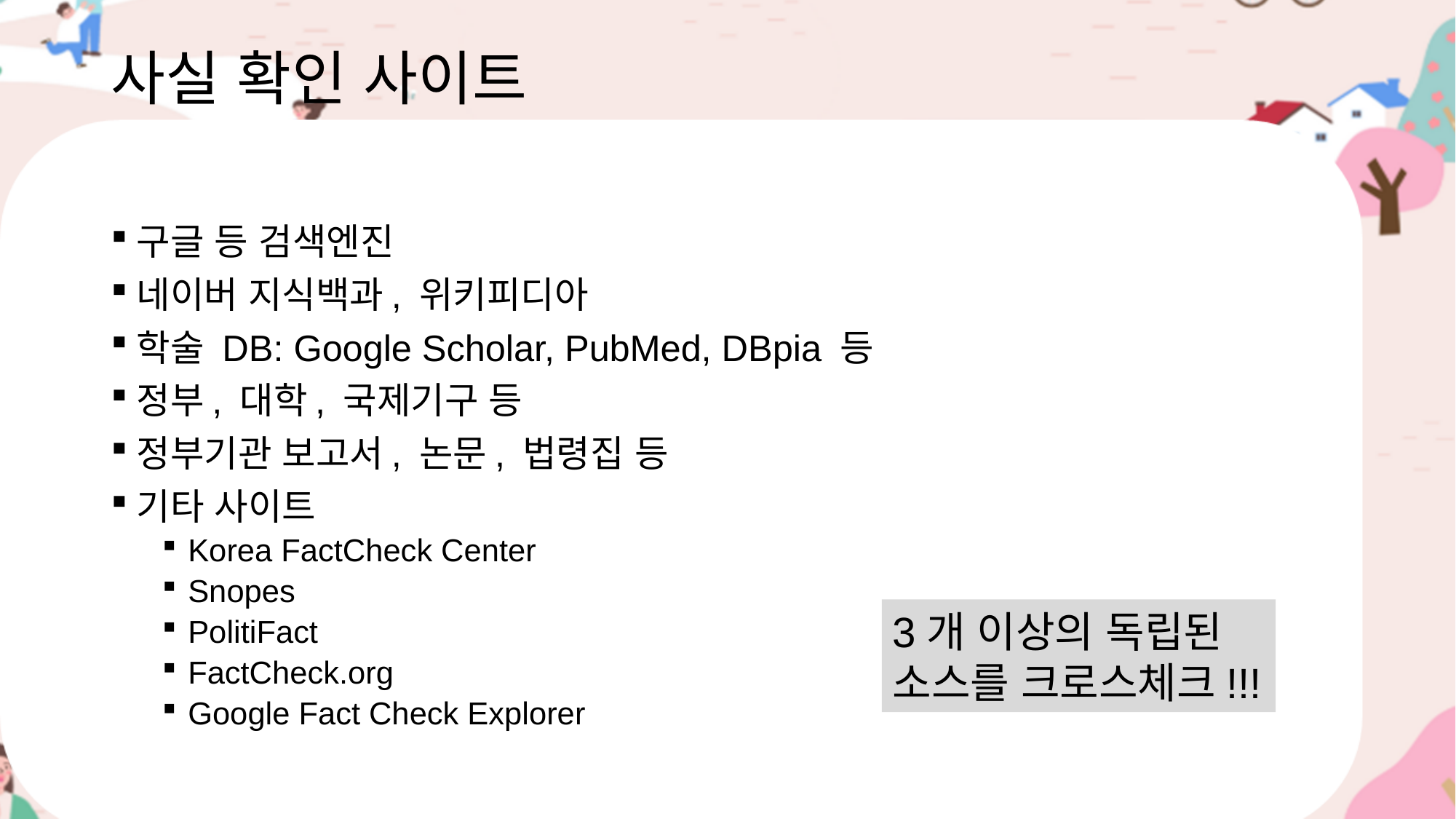

# 사실 확인 사이트
구글 등 검색엔진
네이버 지식백과, 위키피디아
학술 DB: Google Scholar, PubMed, DBpia 등
정부, 대학, 국제기구 등
정부기관 보고서, 논문, 법령집 등
기타 사이트
Korea FactCheck Center
Snopes
PolitiFact
FactCheck.org
Google Fact Check Explorer

3개 이상의 독립된 소스를 크로스체크!!!